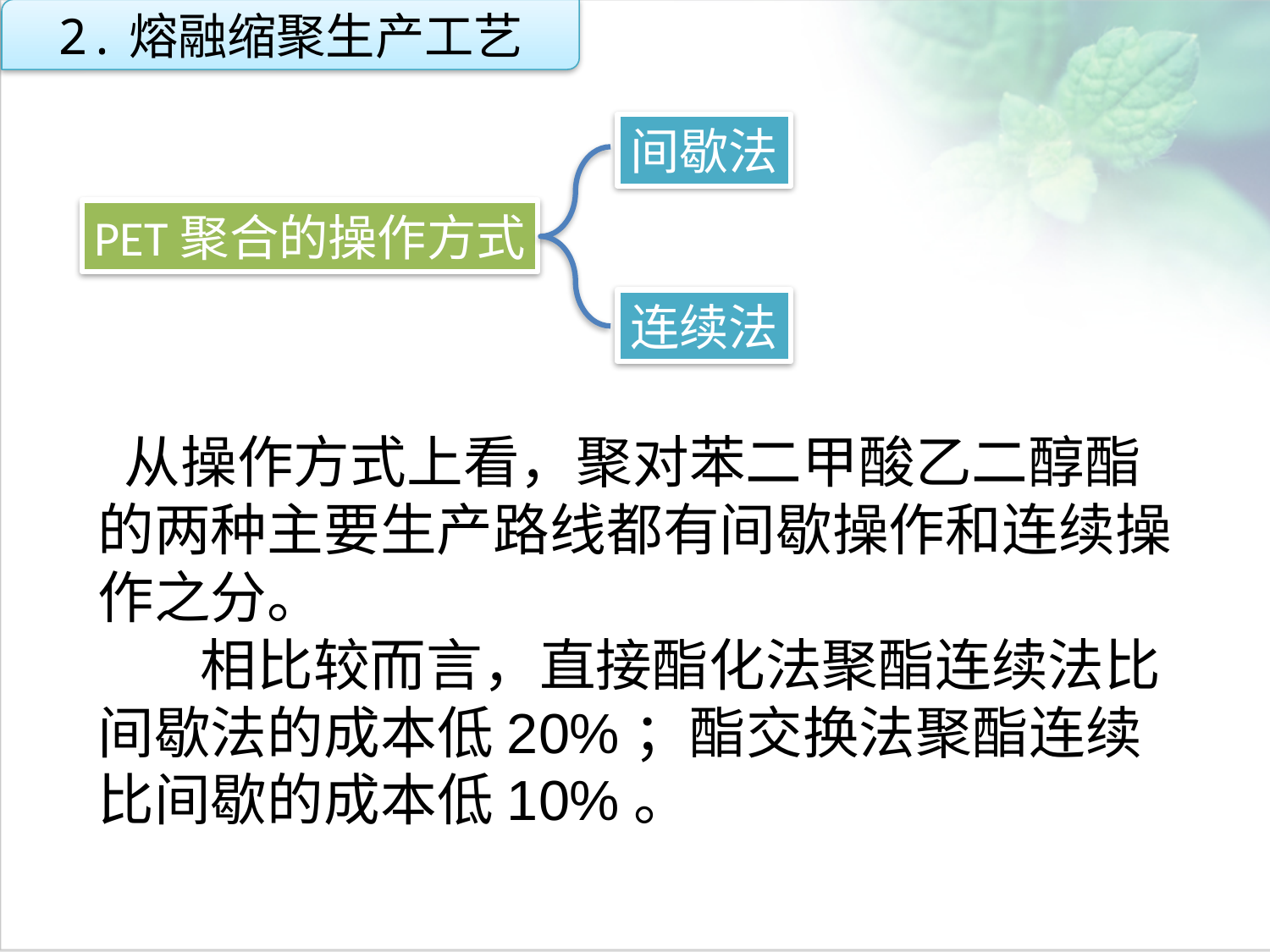

2.熔融缩聚生产工艺
间歇法

PET聚合的操作方式
点击添加文本
连续法
 从操作方式上看，聚对苯二甲酸乙二醇酯的两种主要生产路线都有间歇操作和连续操作之分。
       相比较而言，直接酯化法聚酯连续法比间歇法的成本低20%；酯交换法聚酯连续比间歇的成本低10%。
点击添加文本
点击添加文本
点击添加文本